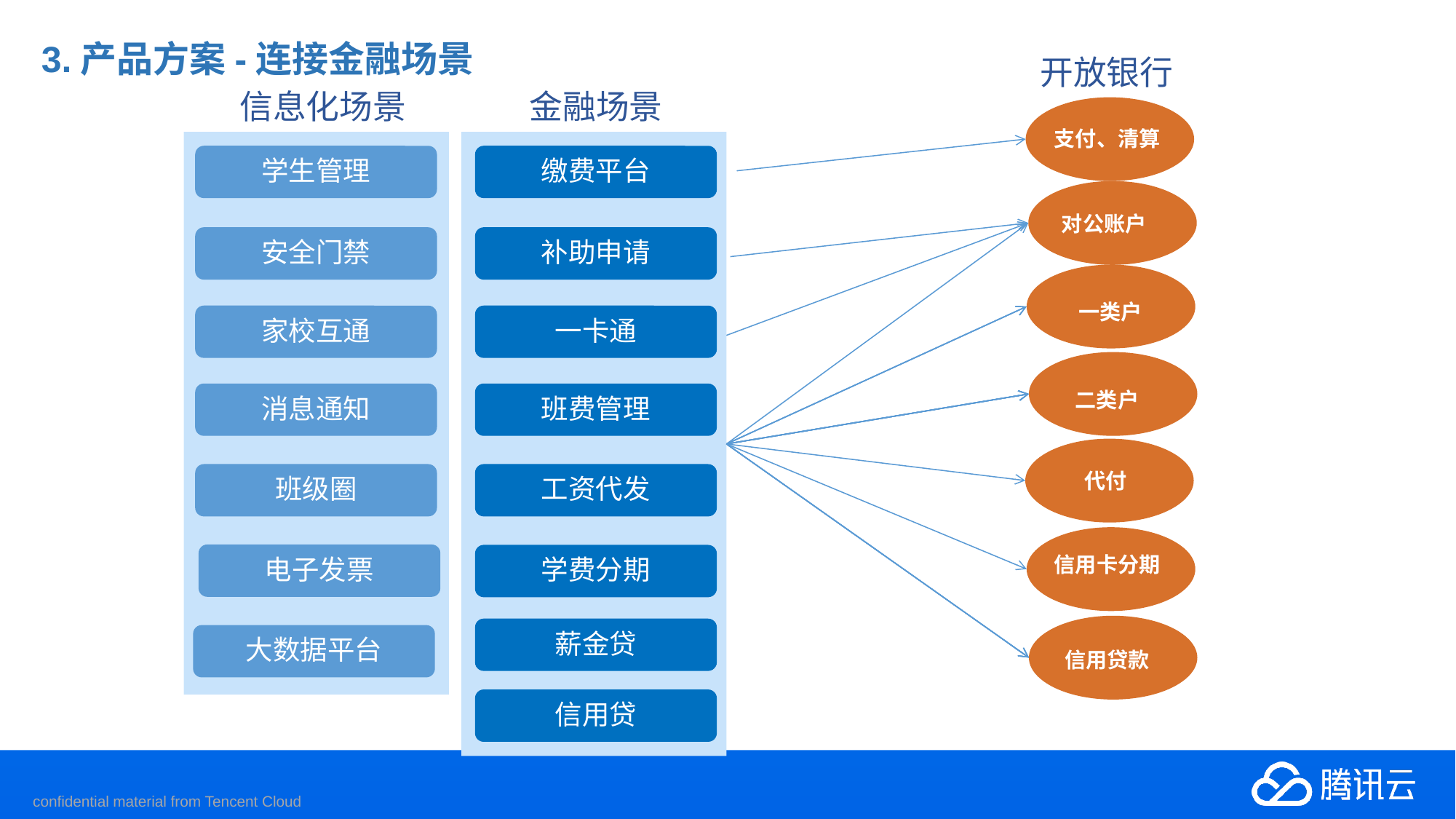

# 3.产品方案-连接金融场景
开放银行
信息化场景
金融场景

支付、清算

学生管理
缴费平台

对公账户
安全门禁
补助申请

账户
（一类户、二类户）
一类户
家校互通
一卡通

二类户
消息通知
班费管理

代付
班级圈
工资代发

电子发票
学费分期

信用卡分期

薪金贷
大数据平台
信用贷款
信用贷